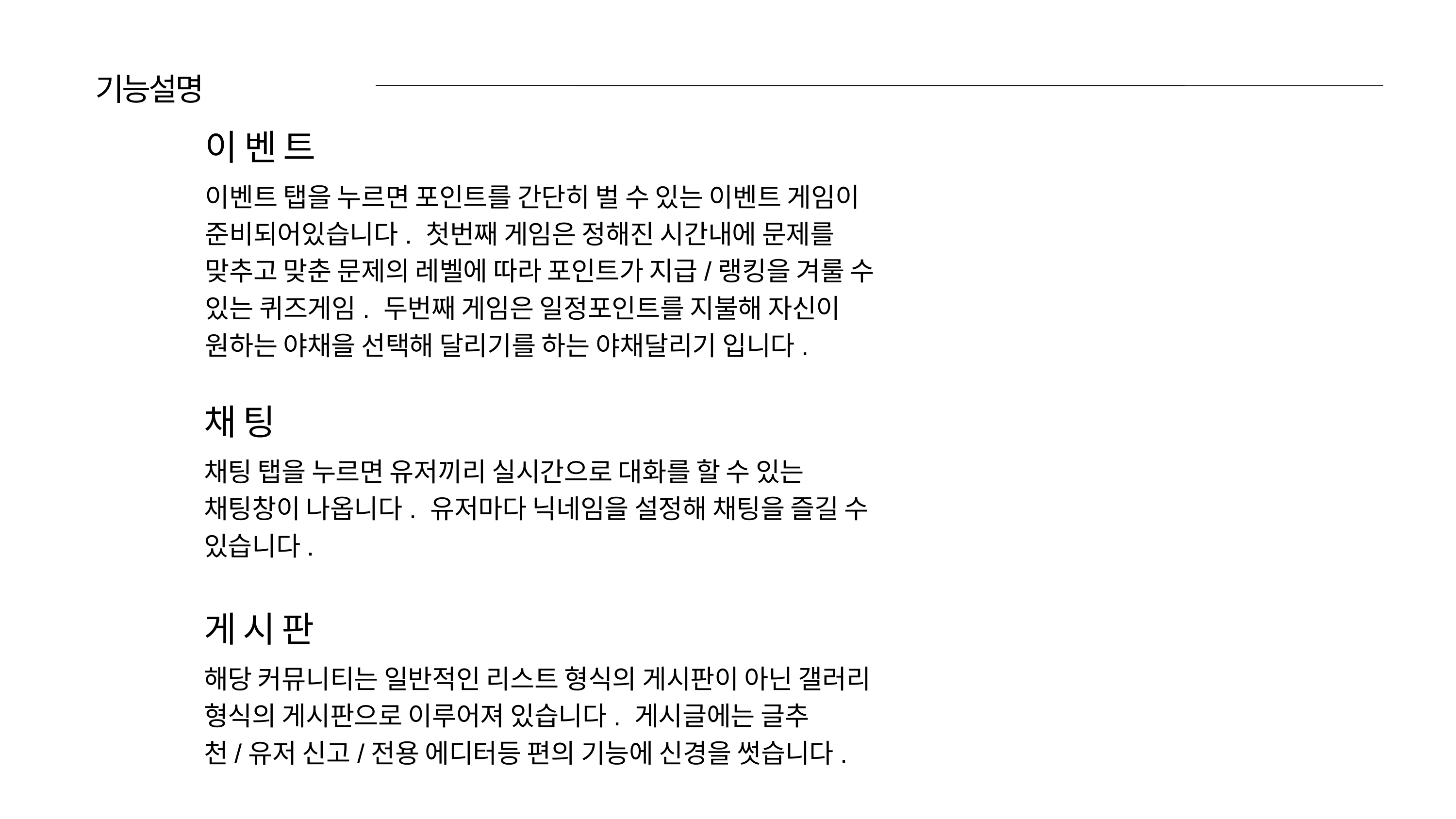

기능설명

이벤트

이벤트 탭을 누르면 포인트를 간단히 벌 수 있는 이벤트 게임이 준비되어있습니다. 첫번째 게임은 정해진 시간내에 문제를 맞추고 맞춘 문제의 레벨에 따라 포인트가 지급/랭킹을 겨룰 수 있는 퀴즈게임. 두번째 게임은 일정포인트를 지불해 자신이 원하는 야채을 선택해 달리기를 하는 야채달리기 입니다.
채팅

채팅 탭을 누르면 유저끼리 실시간으로 대화를 할 수 있는 채팅창이 나옵니다. 유저마다 닉네임을 설정해 채팅을 즐길 수 있습니다.

게시판
해당 커뮤니티는 일반적인 리스트 형식의 게시판이 아닌 갤러리 형식의 게시판으로 이루어져 있습니다. 게시글에는 글추천/유저 신고/전용 에디터등 편의 기능에 신경을 썻습니다.